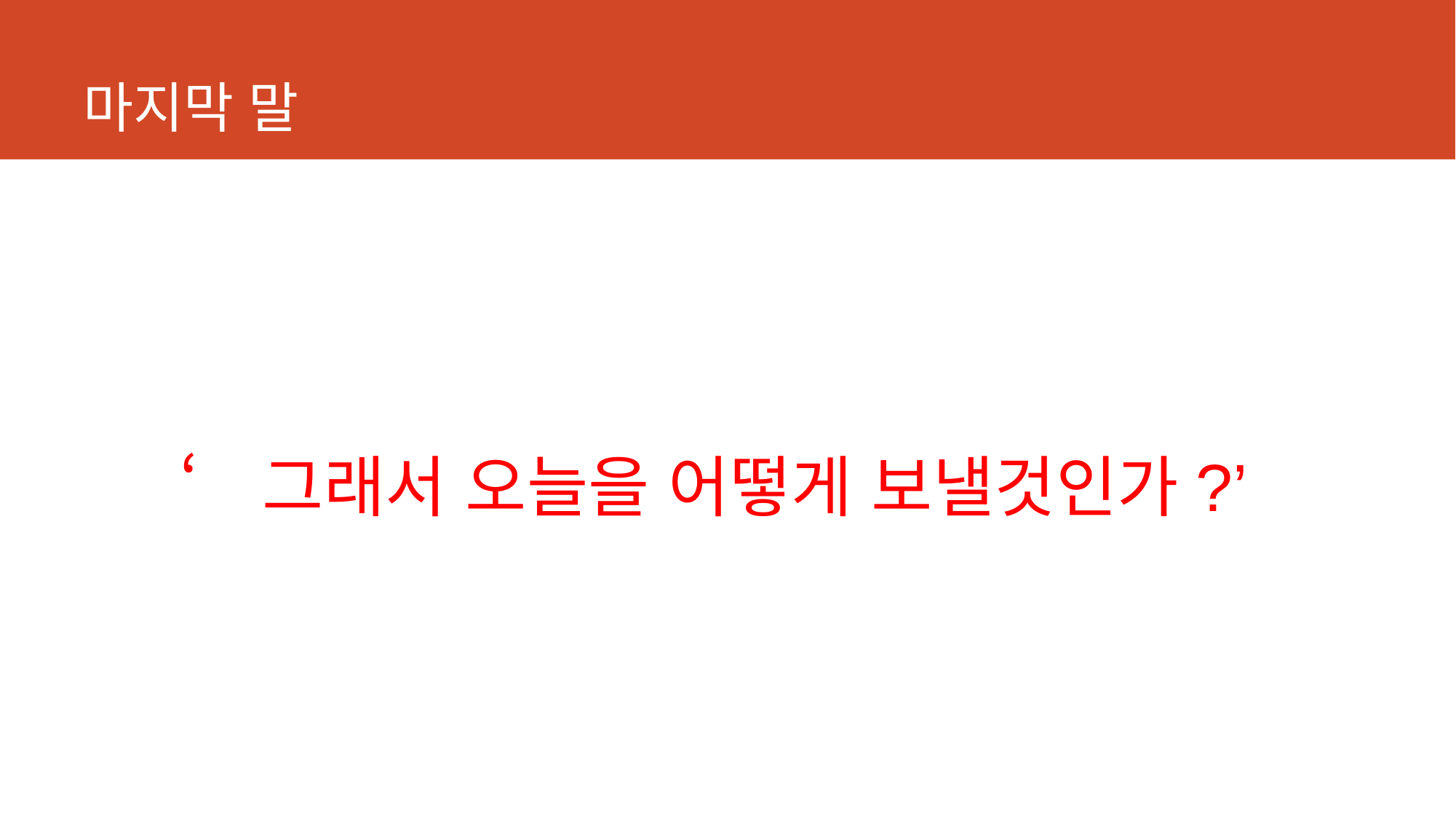

# 마지막 말
‘그래서 오늘을 어떻게 보낼것인가?’